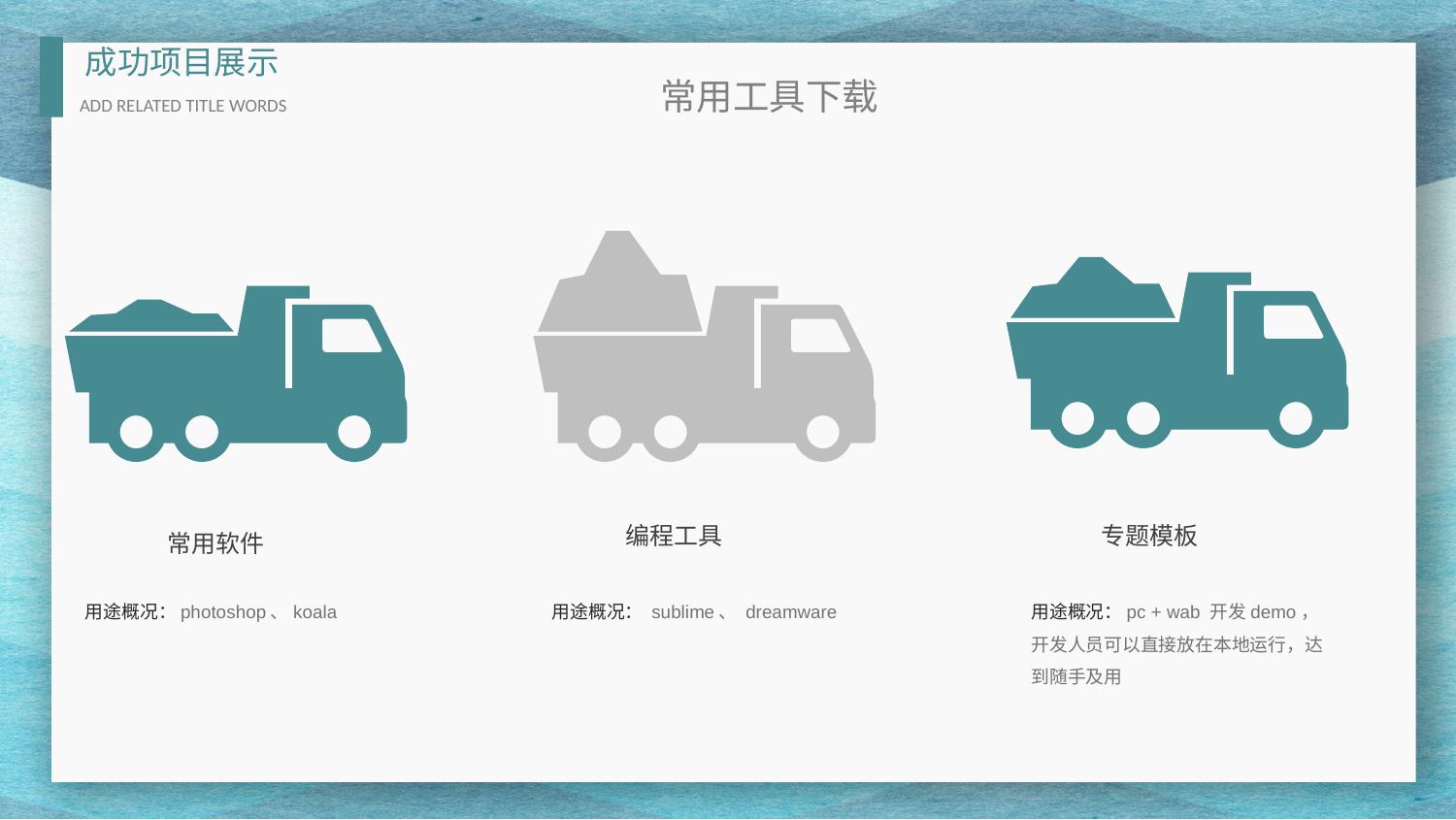

常用工具下载

编程工具
专题模板
常用软件
用途概况：photoshop、koala
用途概况： sublime、 dreamware
用途概况：pc + wab 开发demo，开发人员可以直接放在本地运行，达到随手及用